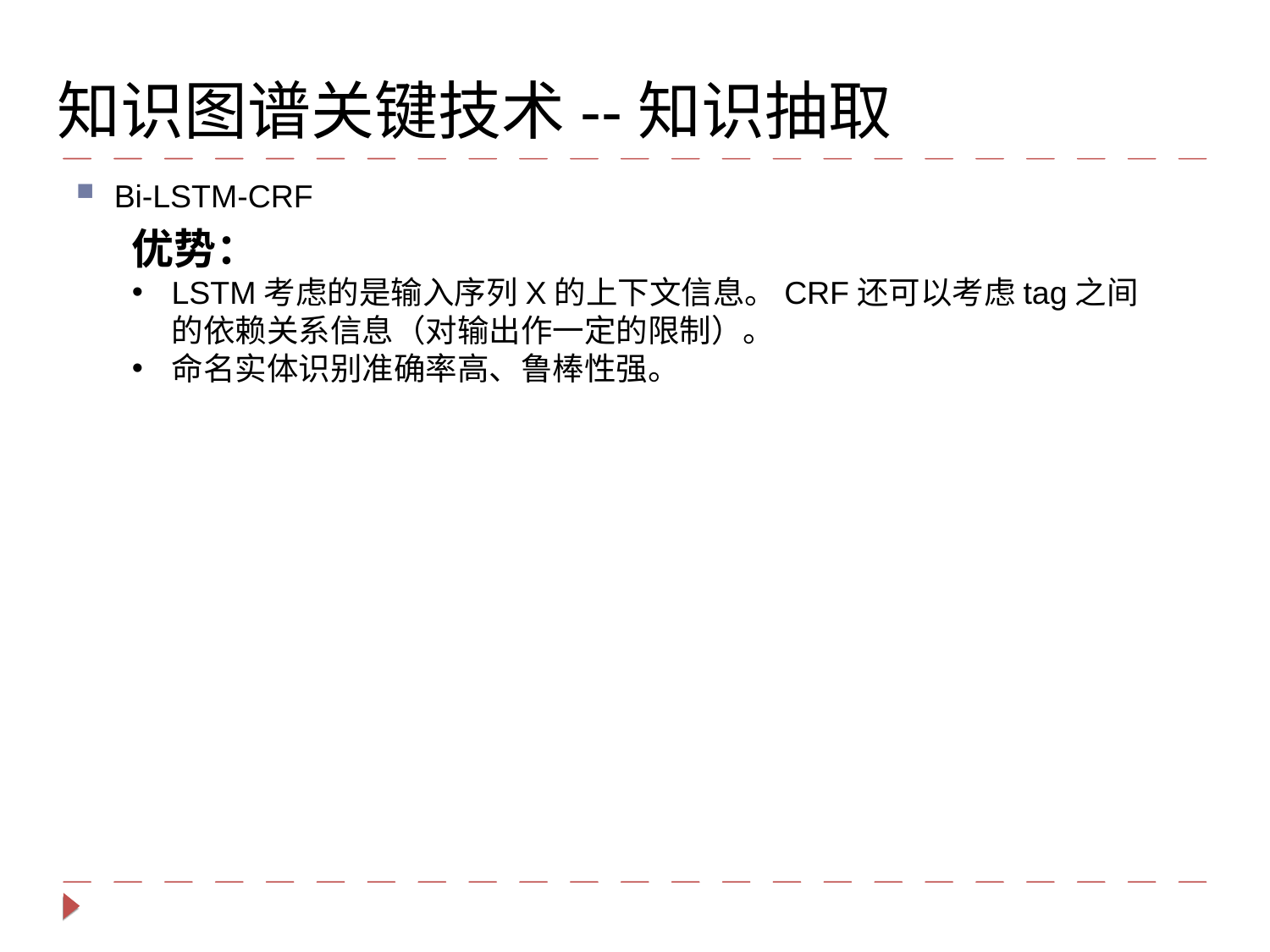

知识图谱关键技术--知识抽取
Bi-LSTM-CRF
优势：
LSTM考虑的是输入序列X的上下文信息。CRF还可以考虑tag之间的依赖关系信息（对输出作一定的限制）。
命名实体识别准确率高、鲁棒性强。